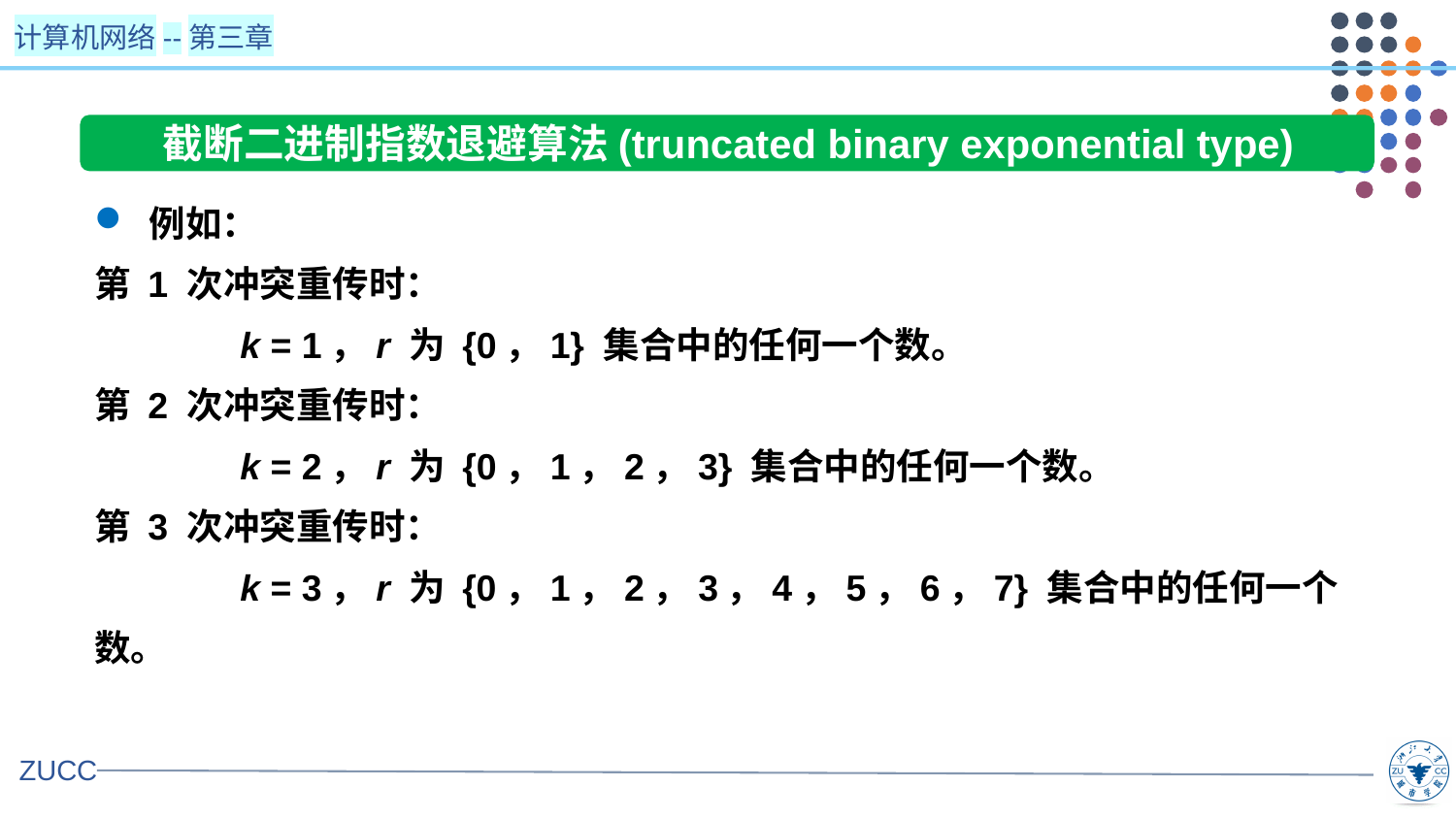

截断二进制指数退避算法(truncated binary exponential type)

例如：
第 1 次冲突重传时：
	k = 1，r 为 {0，1} 集合中的任何一个数。
第 2 次冲突重传时：
	k = 2，r 为 {0，1，2，3} 集合中的任何一个数。
第 3 次冲突重传时：
	k = 3，r 为 {0，1，2，3，4，5，6，7} 集合中的任何一个数。